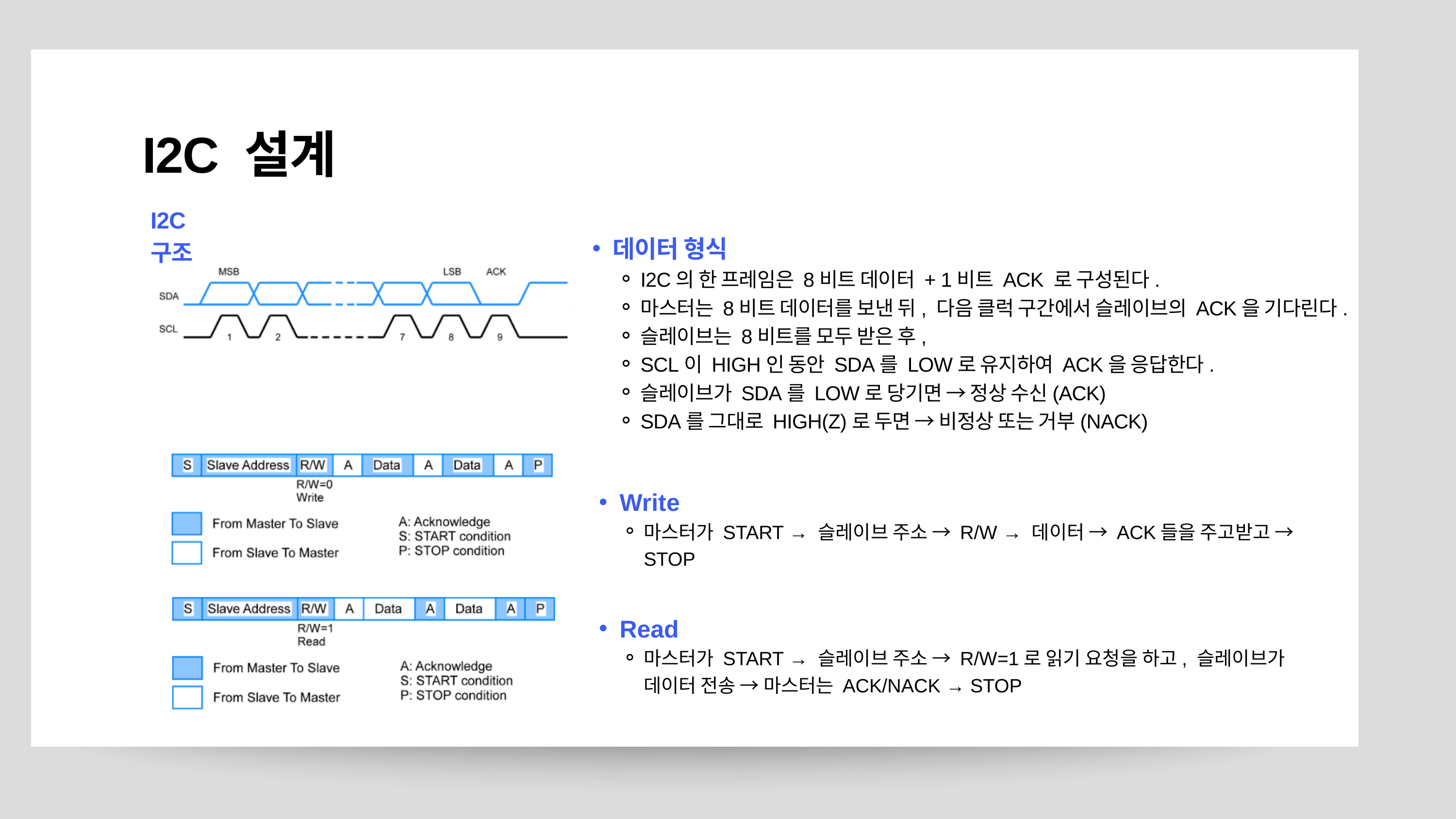

I2C 설계
I2C 구조
데이터 형식
I2C의 한 프레임은 8비트 데이터 + 1비트 ACK 로 구성된다.
마스터는 8비트 데이터를 보낸 뒤, 다음 클럭 구간에서 슬레이브의 ACK을 기다린다.
슬레이브는 8비트를 모두 받은 후,
SCL이 HIGH인 동안 SDA를 LOW로 유지하여 ACK을 응답한다.
슬레이브가 SDA를 LOW로 당기면 → 정상 수신(ACK)
SDA를 그대로 HIGH(Z)로 두면 → 비정상 또는 거부(NACK)

Write
마스터가 START → 슬레이브 주소 → R/W → 데이터 → ACK들을 주고받고 → STOP

Read
마스터가 START → 슬레이브 주소 → R/W=1로 읽기 요청을 하고, 슬레이브가 데이터 전송 → 마스터는 ACK/NACK → STOP